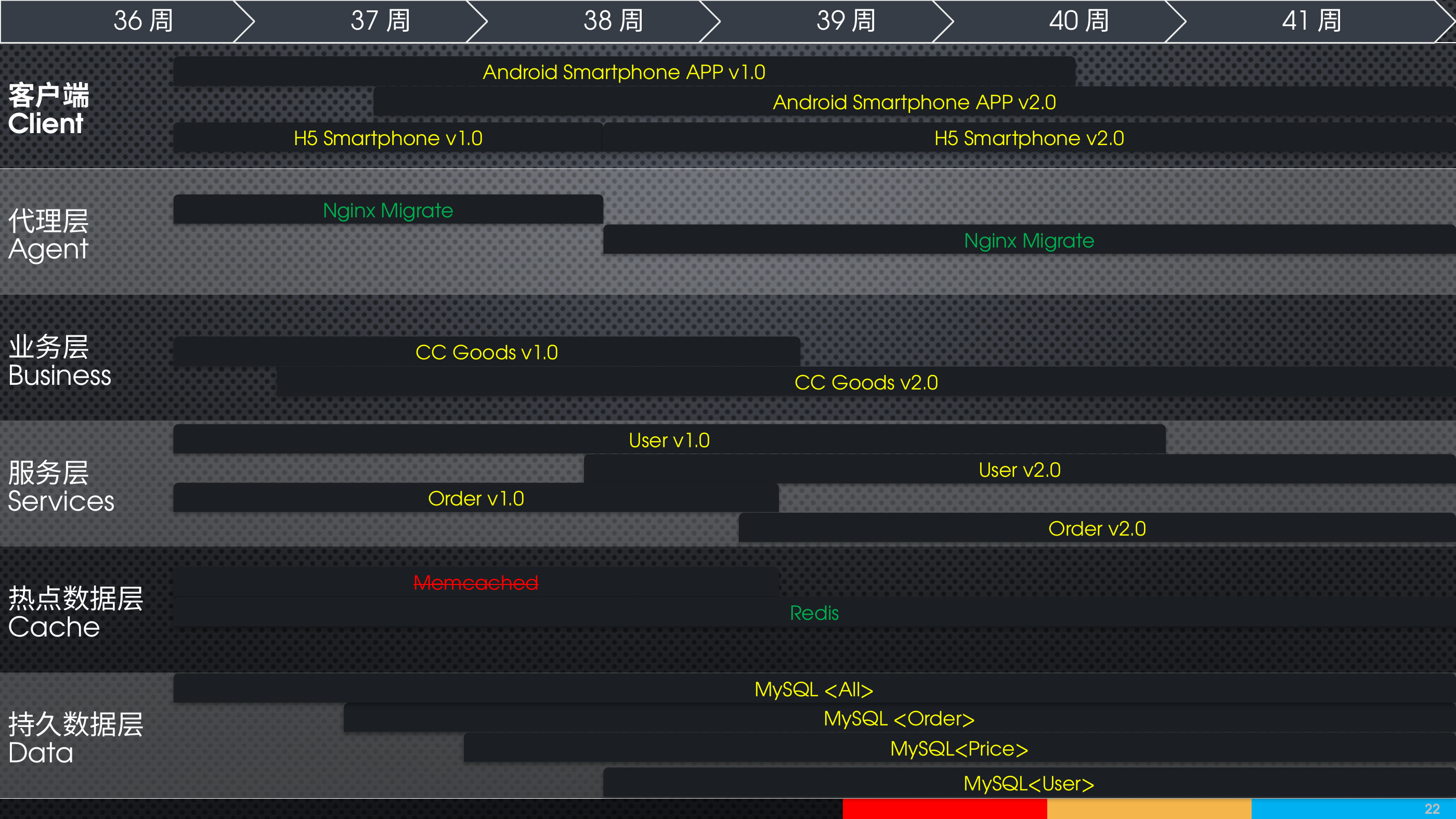

36周
37周
38周
39周
40周
41周
| 客户端 Client |  |
| --- | --- |
| 代理层 Agent |  |
| 业务层 Business |  |
| 服务层 Services |  |
| 热点数据层 Cache |  |
| 持久数据层 Data |  |
Android Smartphone APP v1.0
Android Smartphone APP v2.0
H5 Smartphone v1.0
H5 Smartphone v2.0
Nginx Migrate
Nginx Migrate
CC Goods v1.0
CC Goods v2.0
User v1.0
User v2.0
Order v1.0
Order v2.0
Memcached
Redis
MySQL <All>
MySQL <Order>
MySQL<Price>
MySQL<User>